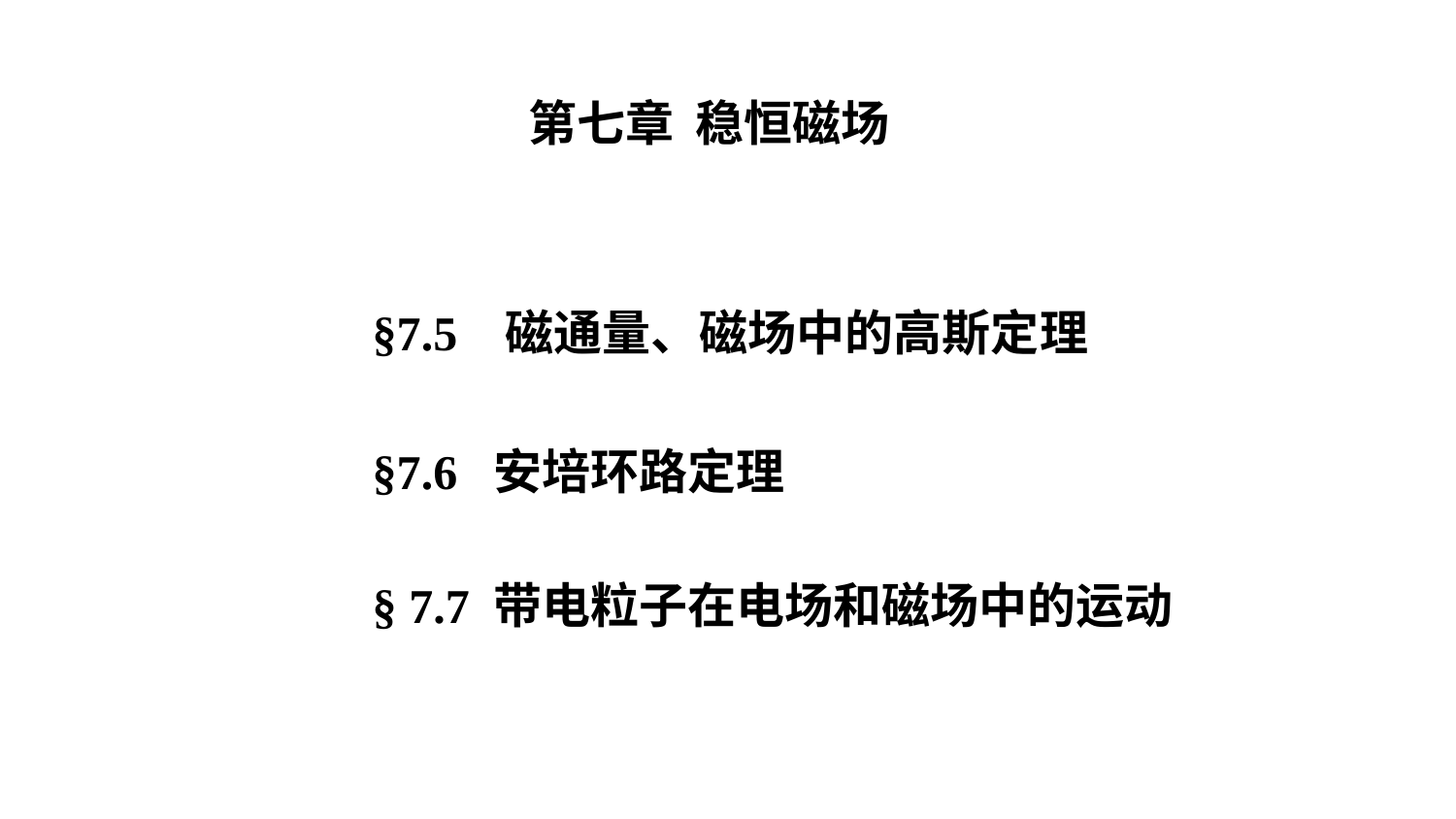

第七章  稳恒磁场
§7.5   磁通量、磁场中的高斯定理
§7.6  安培环路定理
§ 7.7 带电粒子在电场和磁场中的运动